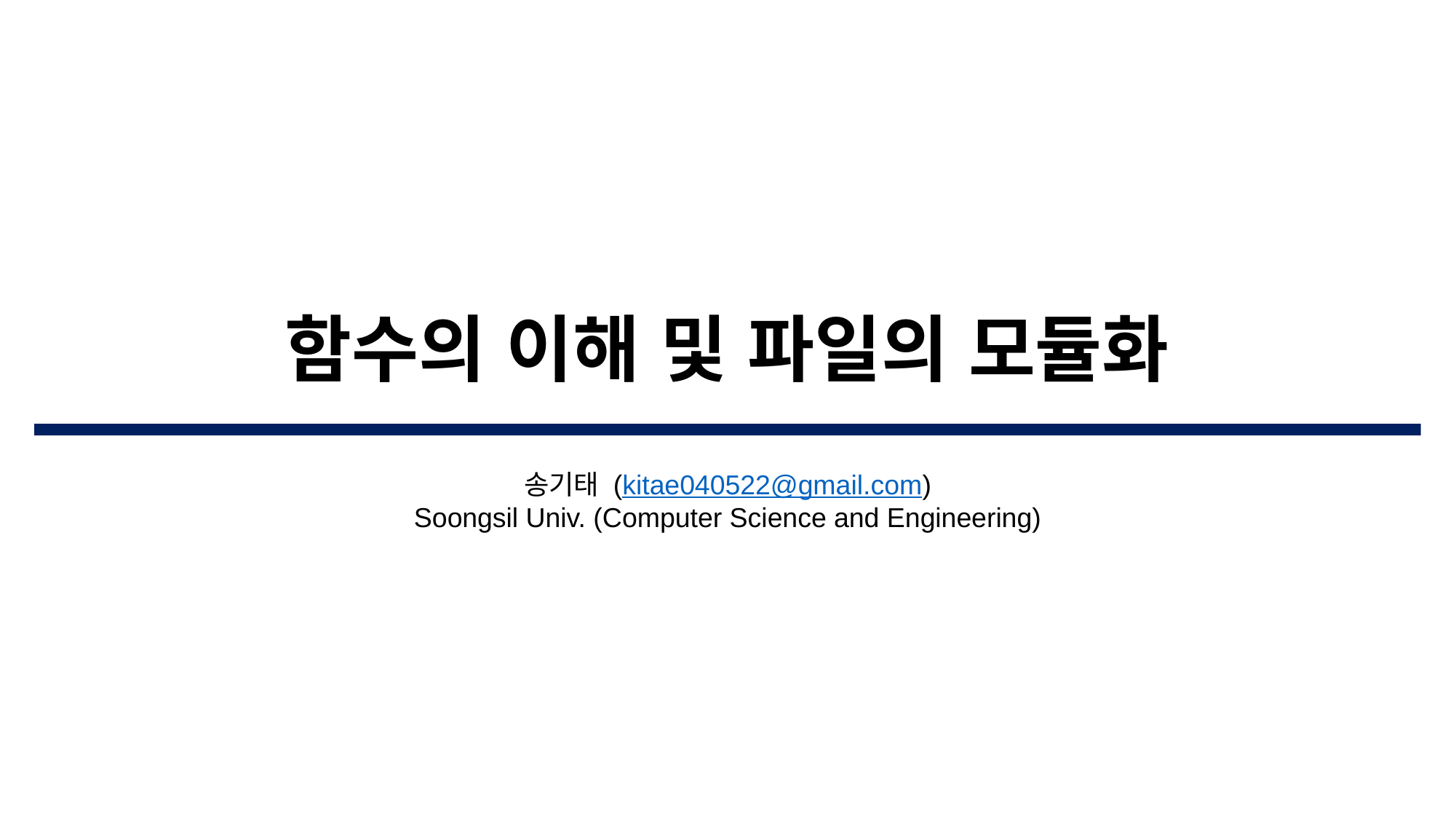

# 함수의 이해 및 파일의 모듈화

송기태 (kitae040522@gmail.com)
Soongsil Univ. (Computer Science and Engineering)​